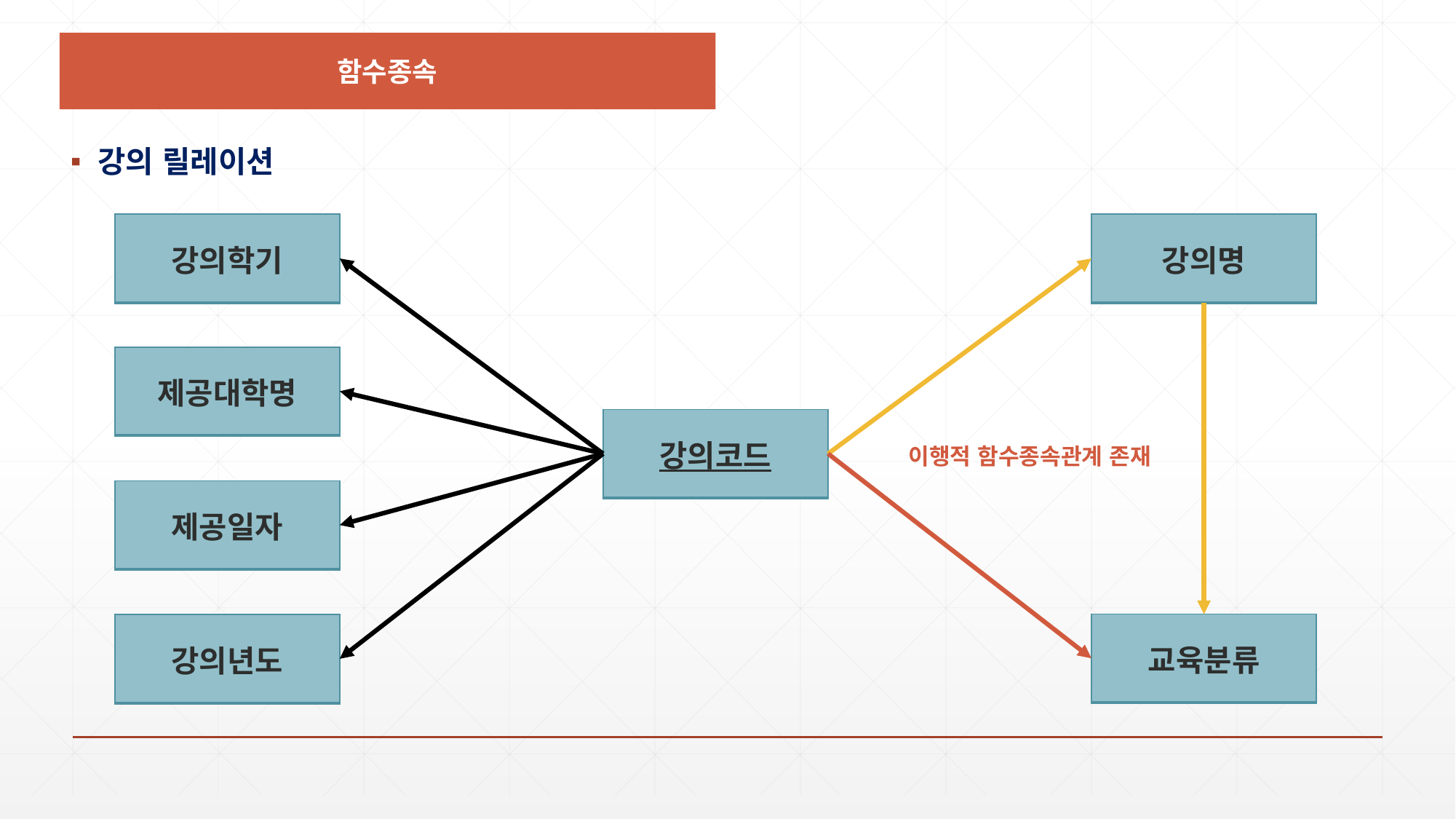

함수종속
강의 릴레이션
| 강의학기 |
| --- |
| 강의명 |
| --- |
| 제공대학명 |
| --- |
| 강의코드 |
| --- |
이행적 함수종속관계 존재
| 제공일자 |
| --- |
| 교육분류 |
| --- |
| 강의년도 |
| --- |